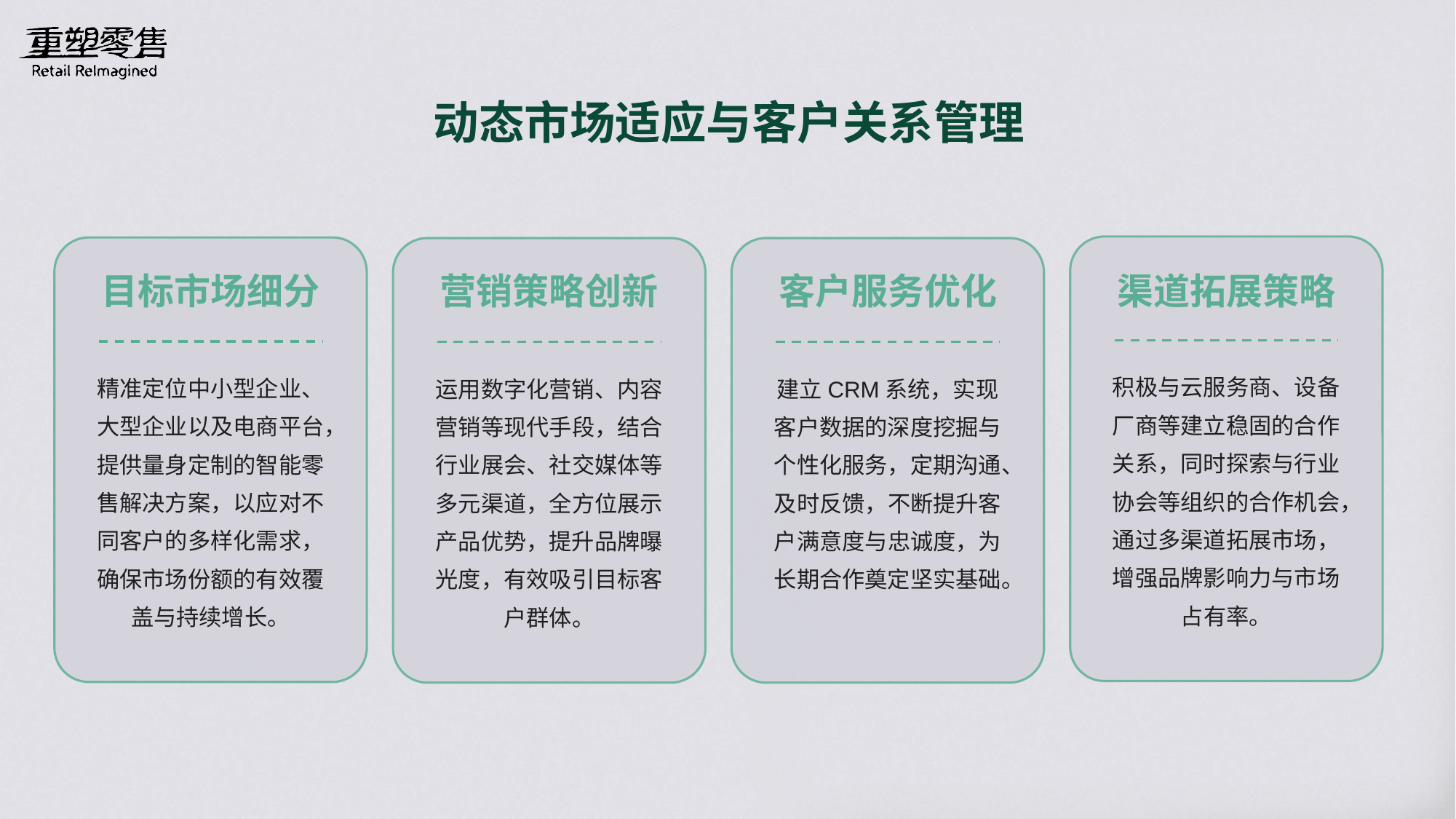

动态市场适应与客户关系管理

目标市场细分
营销策略创新
客户服务优化
渠道拓展策略
积极与云服务商、设备厂商等建立稳固的合作关系，同时探索与行业协会等组织的合作机会，通过多渠道拓展市场，增强品牌影响力与市场占有率。
精准定位中小型企业、大型企业以及电商平台，提供量身定制的智能零售解决方案，以应对不同客户的多样化需求，确保市场份额的有效覆盖与持续增长。
运用数字化营销、内容营销等现代手段，结合行业展会、社交媒体等多元渠道，全方位展示产品优势，提升品牌曝光度，有效吸引目标客户群体。
建立CRM系统，实现客户数据的深度挖掘与个性化服务，定期沟通、及时反馈，不断提升客户满意度与忠诚度，为长期合作奠定坚实基础。